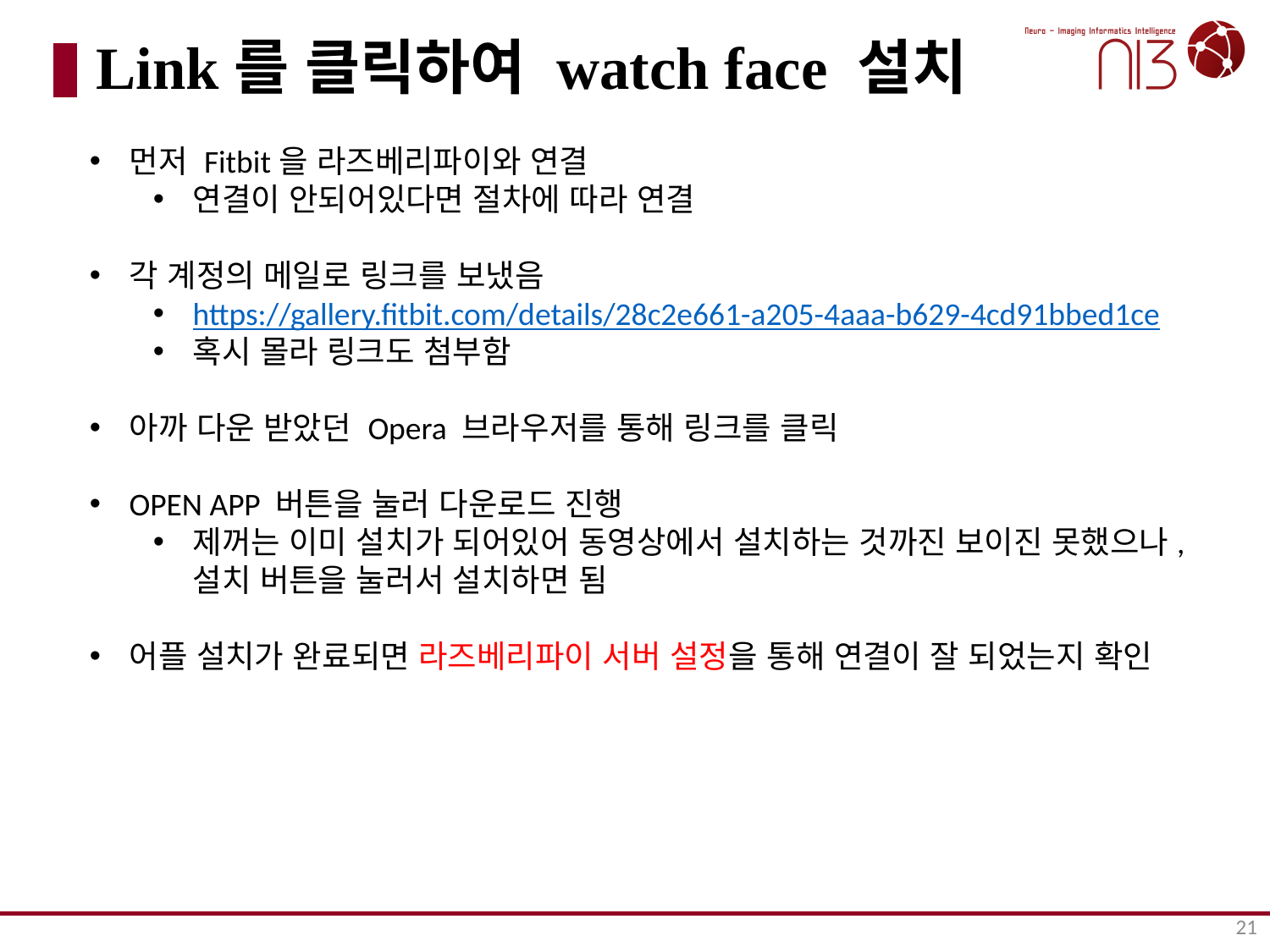

# Link를 클릭하여 watch face 설치
먼저 Fitbit을 라즈베리파이와 연결
연결이 안되어있다면 절차에 따라 연결

각 계정의 메일로 링크를 보냈음
https://gallery.fitbit.com/details/28c2e661-a205-4aaa-b629-4cd91bbed1ce
혹시 몰라 링크도 첨부함

아까 다운 받았던 Opera 브라우저를 통해 링크를 클릭

OPEN APP 버튼을 눌러 다운로드 진행
제꺼는 이미 설치가 되어있어 동영상에서 설치하는 것까진 보이진 못했으나, 설치 버튼을 눌러서 설치하면 됨

어플 설치가 완료되면 라즈베리파이 서버 설정을 통해 연결이 잘 되었는지 확인
21